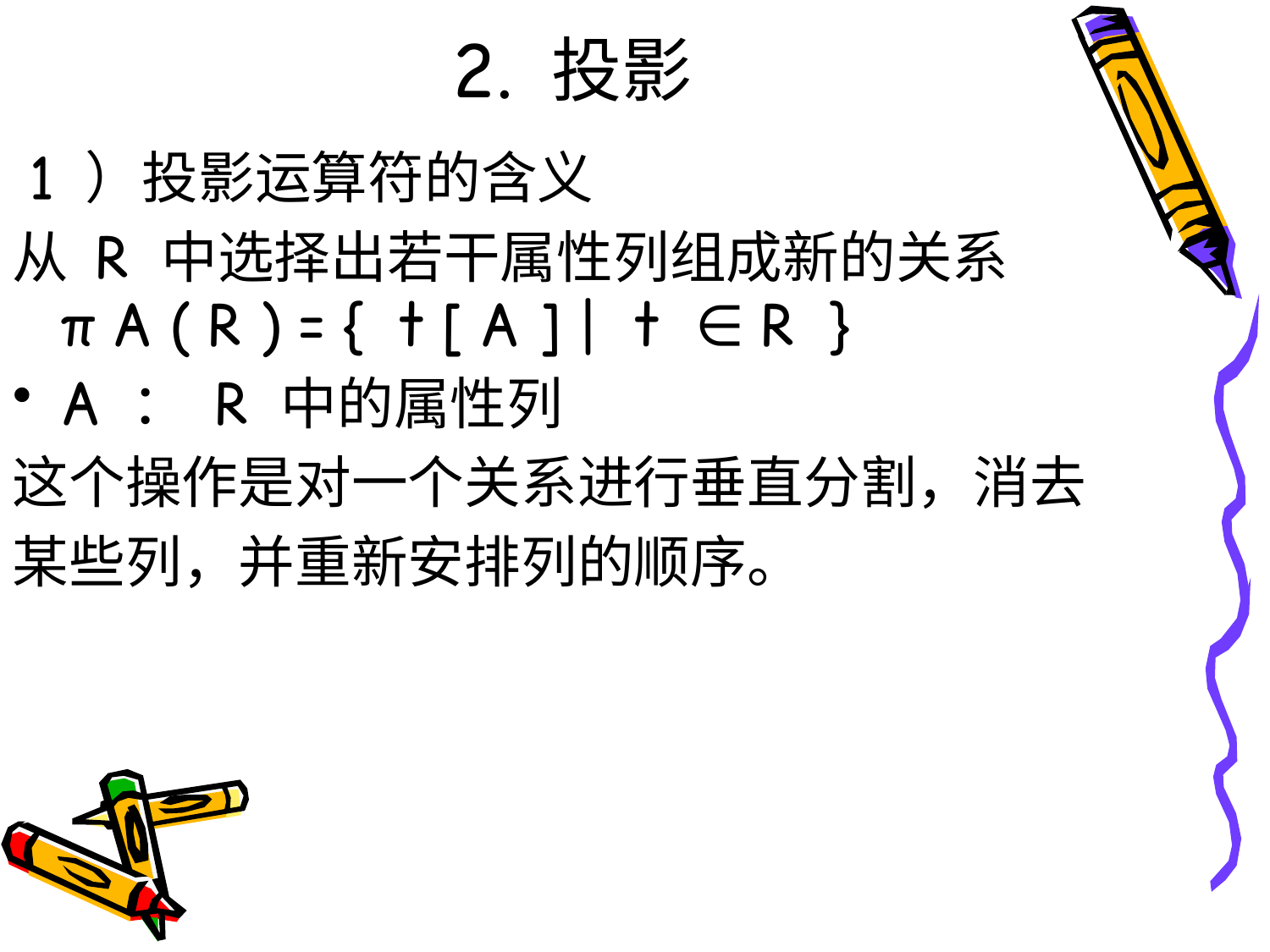

# 2. 投影
 1 ）投影运算符的含义
从 R 中选择出若干属性列组成新的关系               π A ( R ) = {  t [ A ] |  t  ∈ R  }
A ： R 中的属性列
这个操作是对一个关系进行垂直分割，消去
某些列，并重新安排列的顺序。